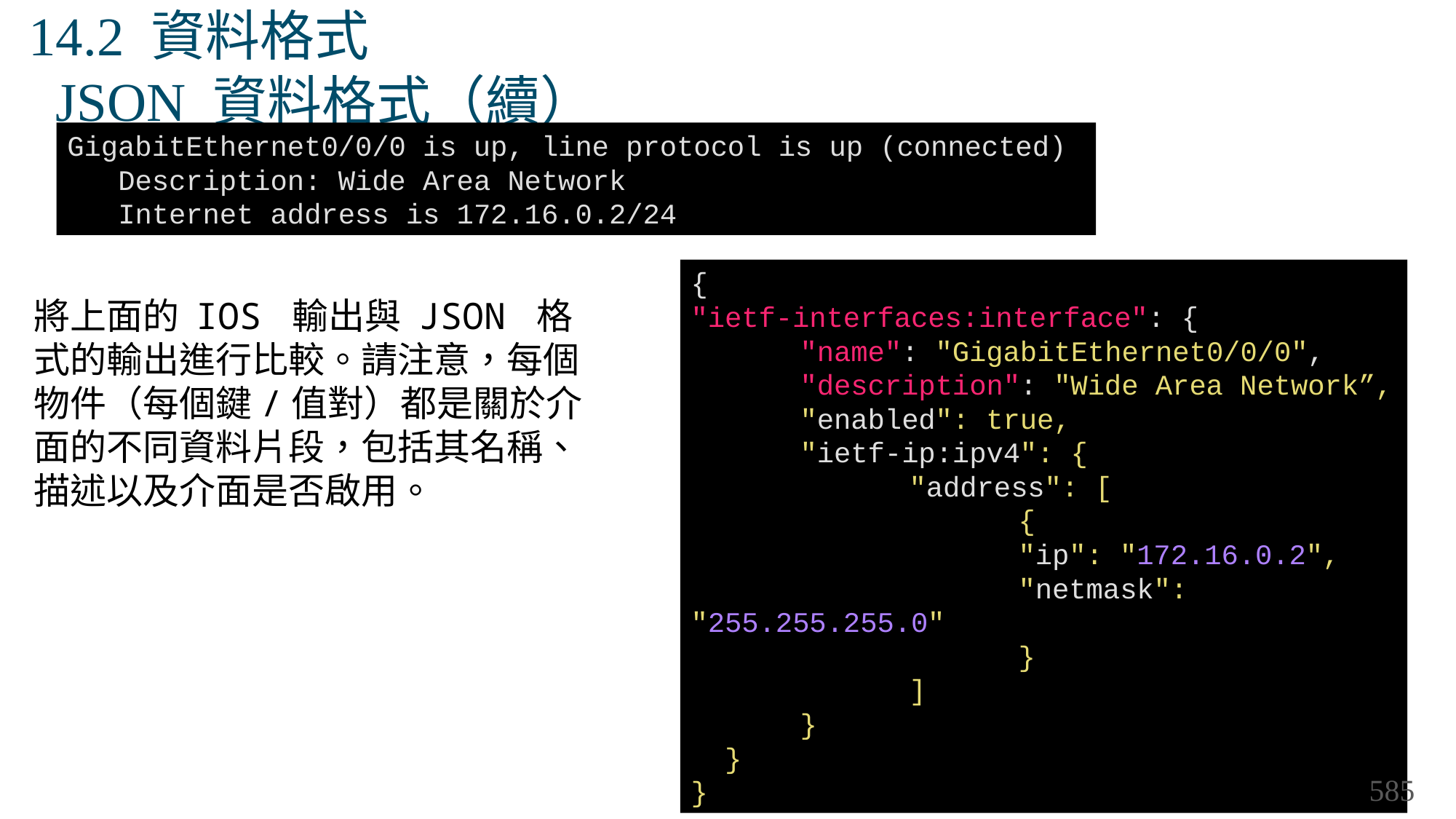

# 14.2 資料格式 JSON 資料格式（續）
GigabitEthernet0/0/0 is up, line protocol is up (connected)
   Description: Wide Area Network
   Internet address is 172.16.0.2/24
{
"ietf-interfaces:interface": {
	"name": "GigabitEthernet0/0/0",
	"description": "Wide Area Network”,
	"enabled": true,
	"ietf-ip:ipv4": {
		"address": [
			{
			"ip": "172.16.0.2",
			"netmask": "255.255.255.0"
			}
		]
	}
  }
}
將上面的 IOS 輸出與 JSON 格式的輸出進行比較。請注意，每個物件（每個鍵/值對）都是關於介面的不同資料片段，包括其名稱、描述以及介面是否啟用。
585